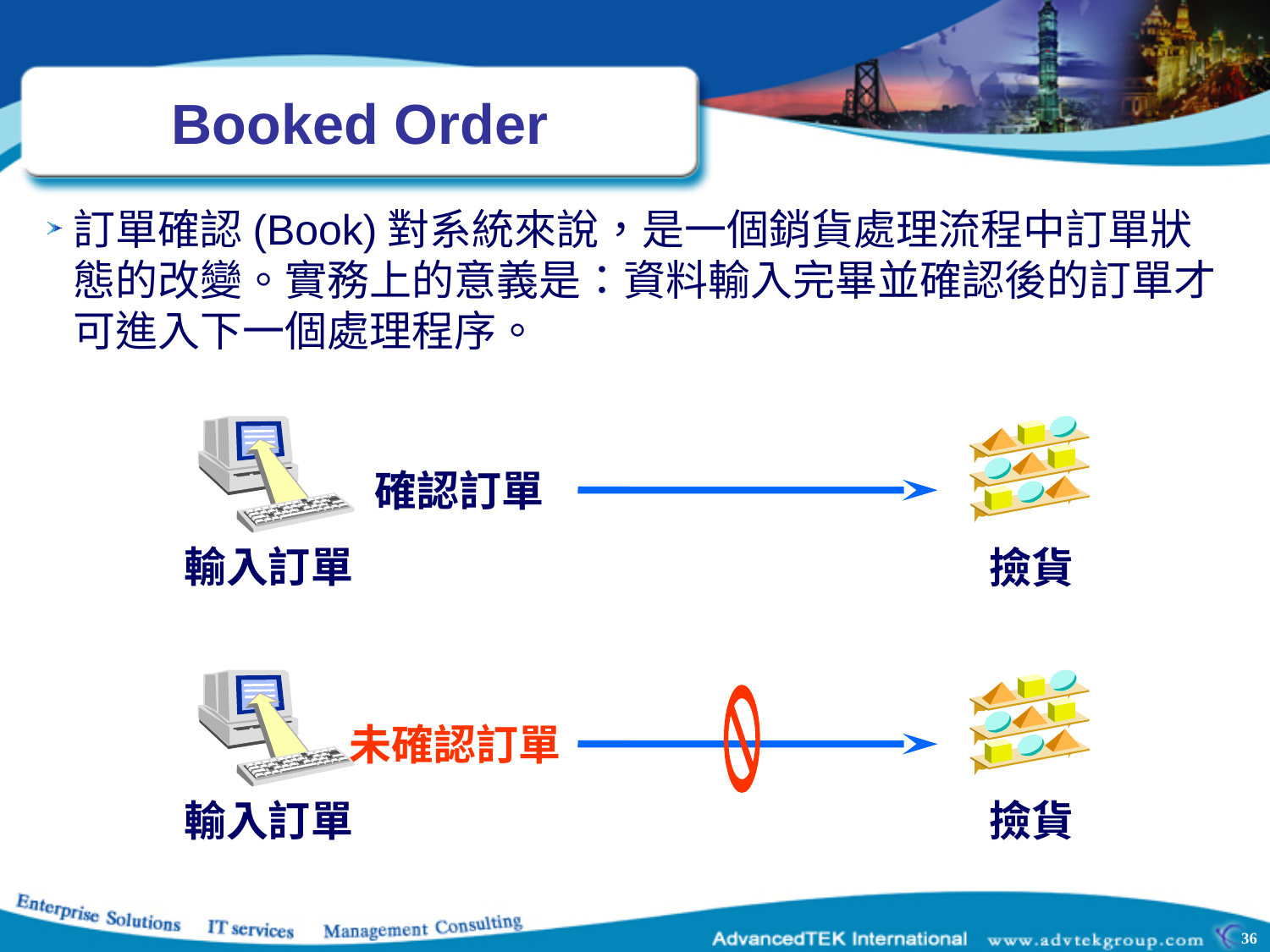

# Booked Order
訂單確認(Book)對系統來說，是一個銷貨處理流程中訂單狀態的改變。實務上的意義是：資料輸入完畢並確認後的訂單才可進入下一個處理程序。

輸入訂單

撿貨
確認訂單

輸入訂單

撿貨

未確認訂單

36